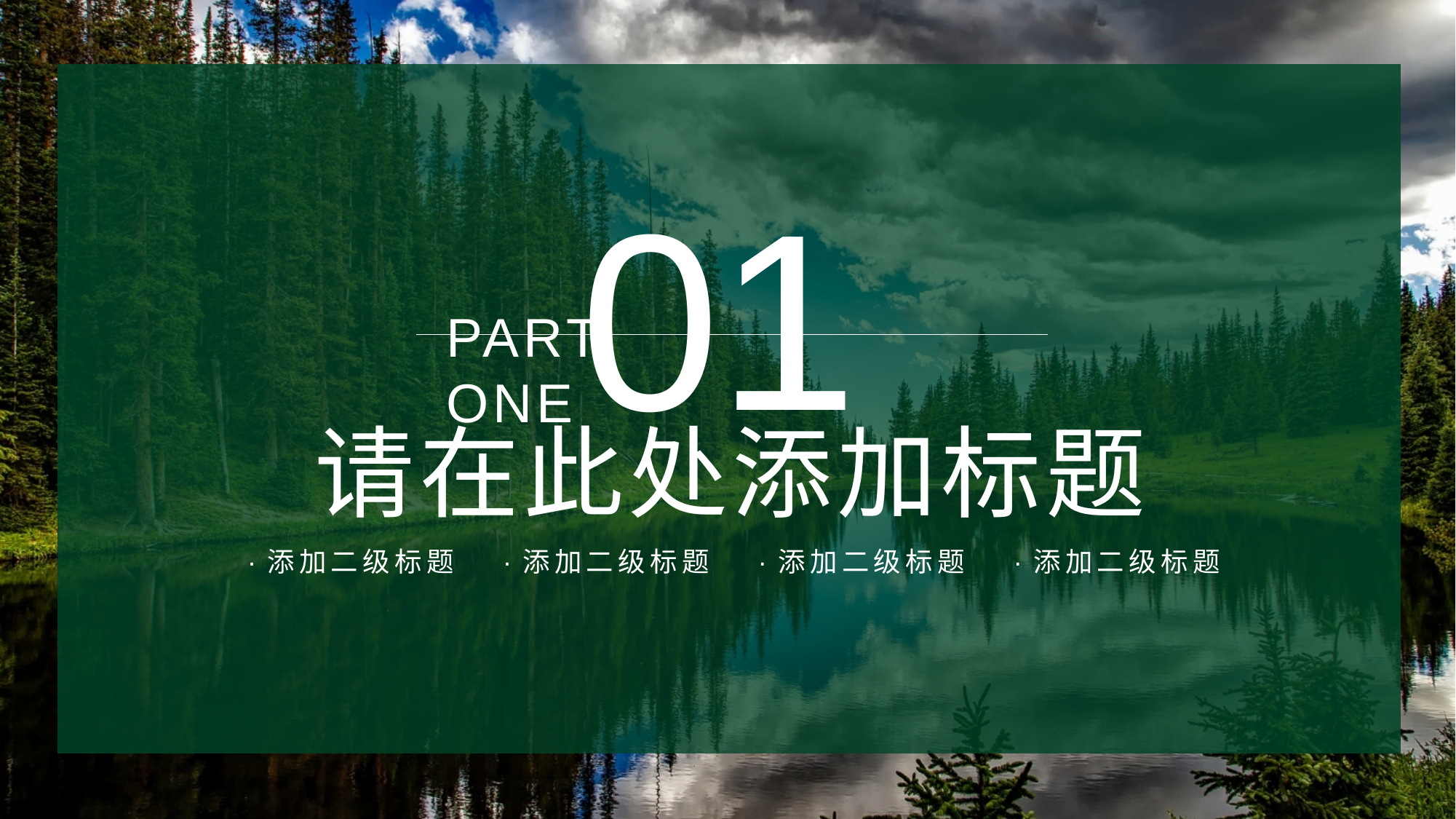

01
PART                ONE
请在此处添加标题
·添加二级标题
·添加二级标题
·添加二级标题
·添加二级标题